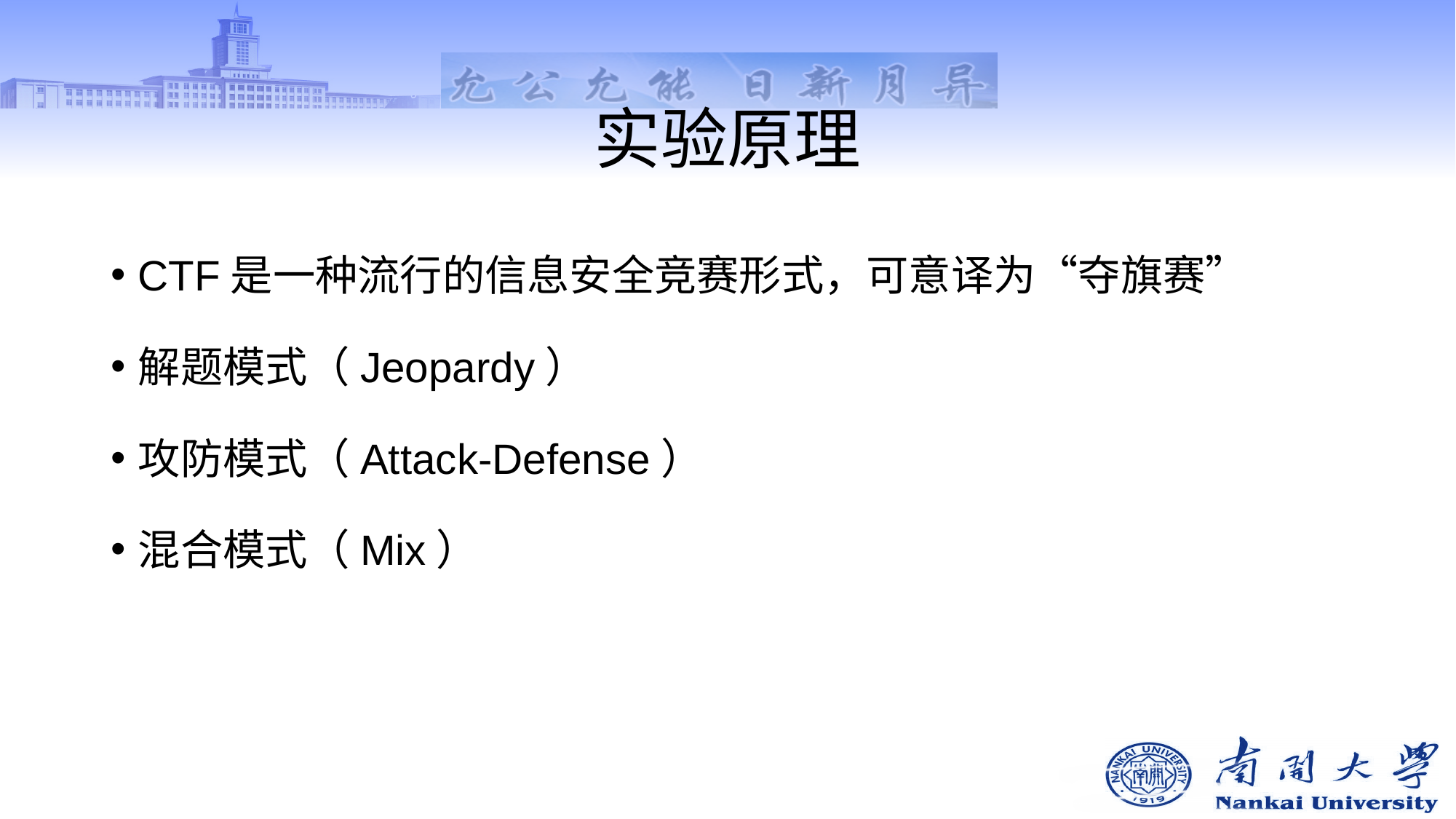

# 实验原理
CTF是一种流行的信息安全竞赛形式，可意译为“夺旗赛”
解题模式（Jeopardy）
攻防模式（Attack-Defense）
混合模式（Mix）